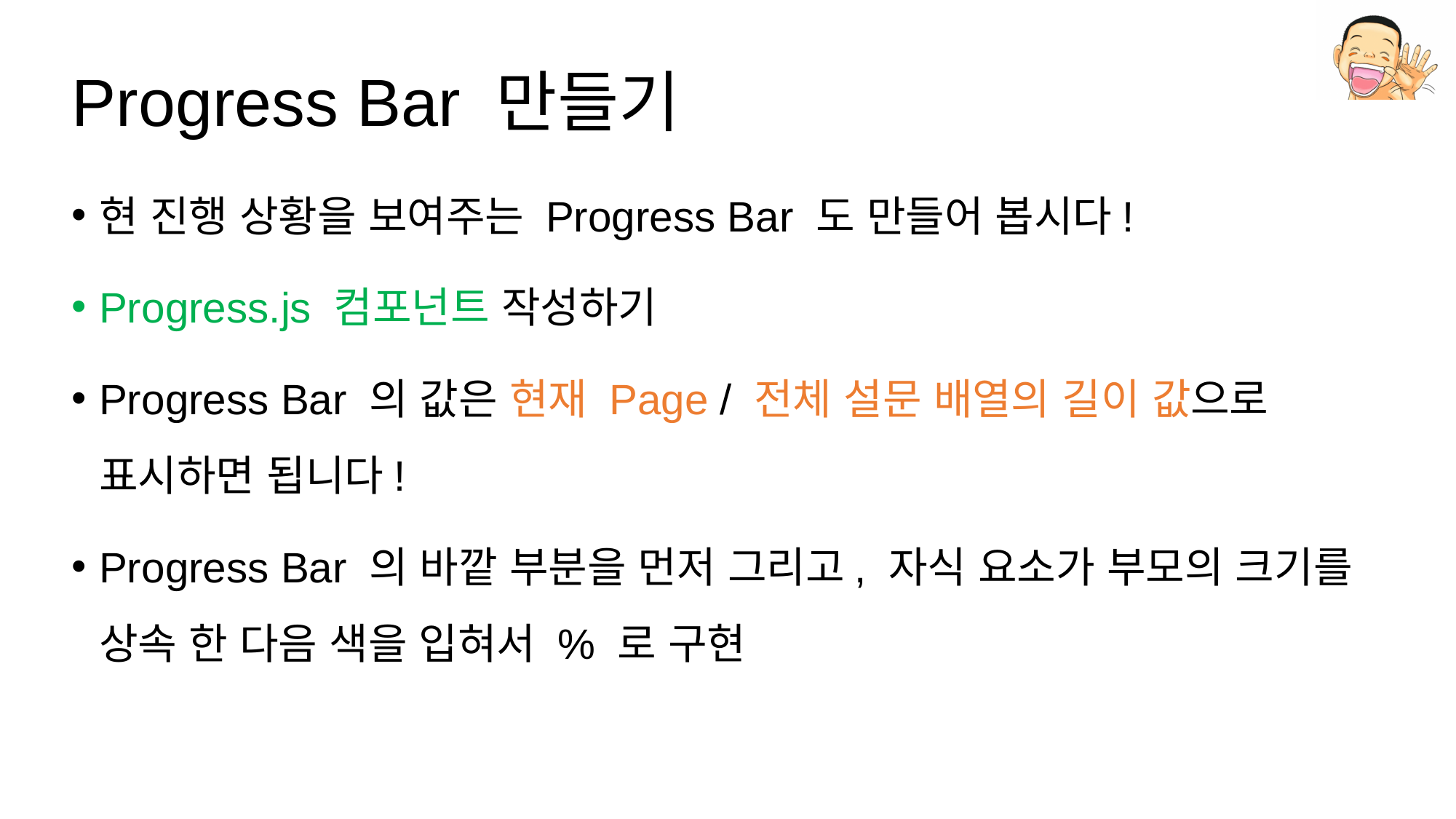

# Progress Bar 만들기
현 진행 상황을 보여주는 Progress Bar 도 만들어 봅시다!
Progress.js 컴포넌트 작성하기
Progress Bar 의 값은 현재 Page / 전체 설문 배열의 길이 값으로 표시하면 됩니다!
Progress Bar 의 바깥 부분을 먼저 그리고, 자식 요소가 부모의 크기를 상속 한 다음 색을 입혀서 % 로 구현